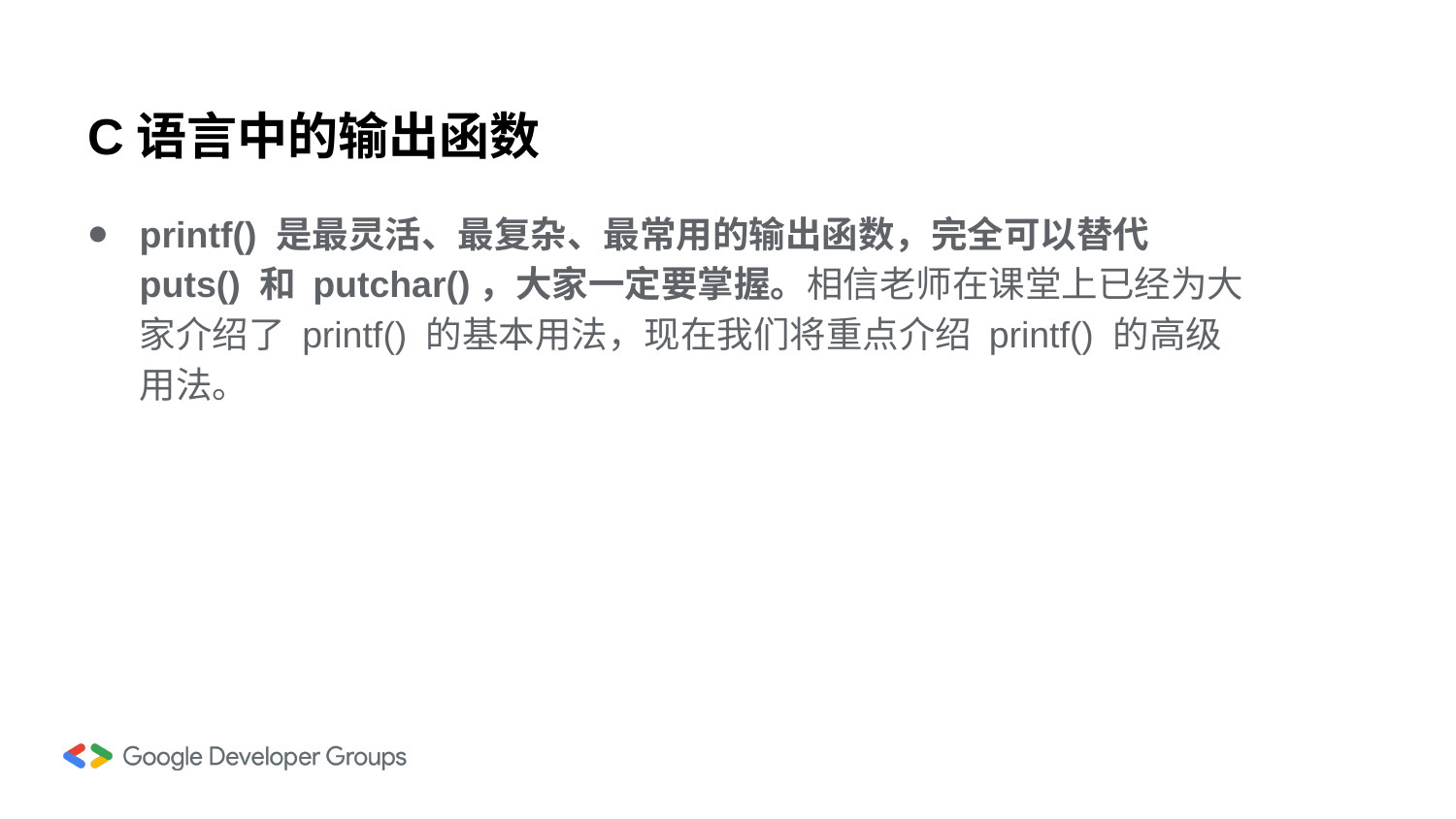

# C语言中的输出函数
printf() 是最灵活、最复杂、最常用的输出函数，完全可以替代 puts() 和 putchar()，大家一定要掌握。相信老师在课堂上已经为大家介绍了 printf() 的基本用法，现在我们将重点介绍 printf() 的高级用法。